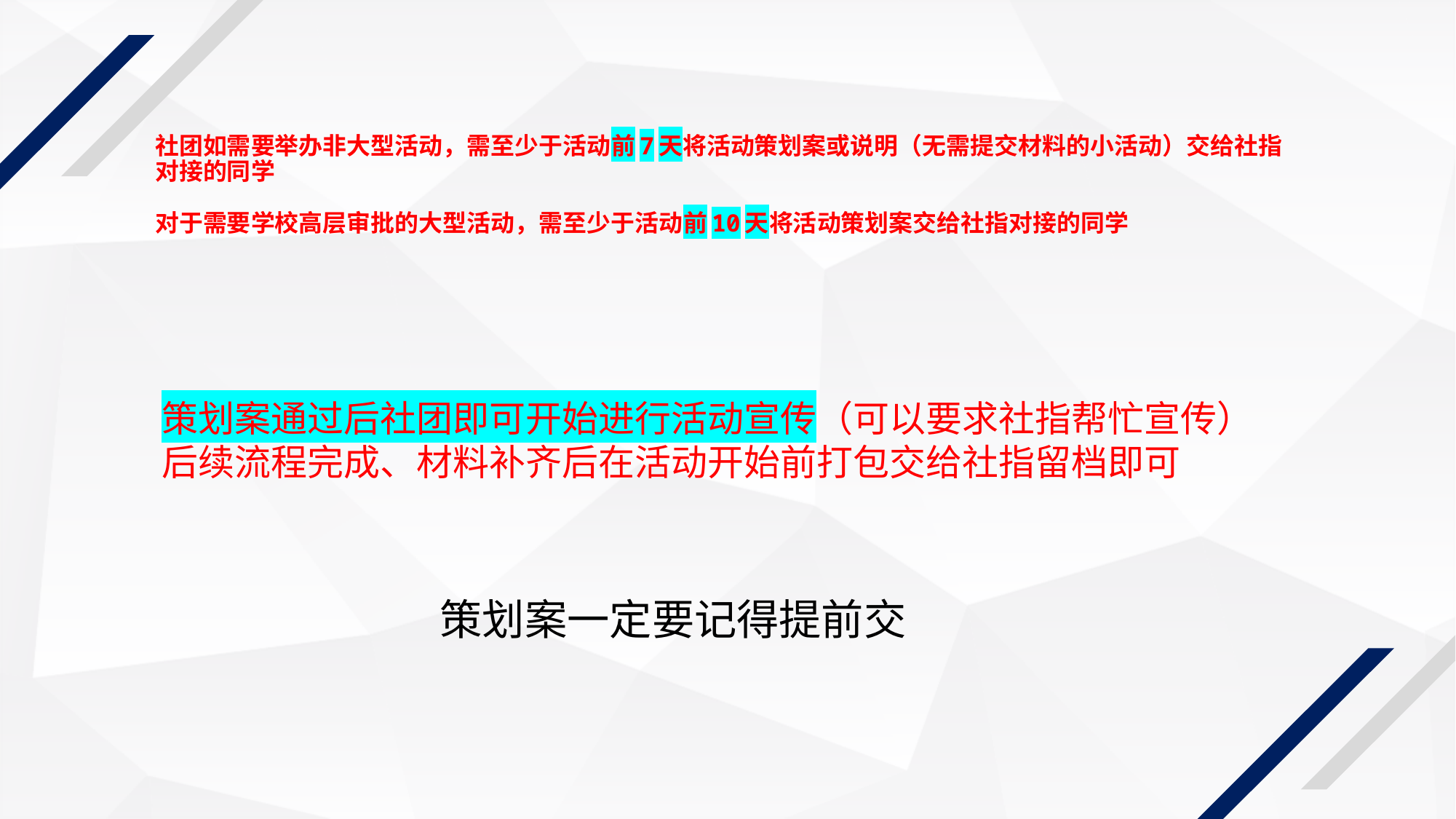

社团如需要举办非大型活动，需至少于活动前7天将活动策划案或说明（无需提交材料的小活动）交给社指对接的同学
对于需要学校高层审批的大型活动，需至少于活动前10天将活动策划案交给社指对接的同学
策划案通过后社团即可开始进行活动宣传（可以要求社指帮忙宣传）
后续流程完成、材料补齐后在活动开始前打包交给社指留档即可
策划案一定要记得提前交